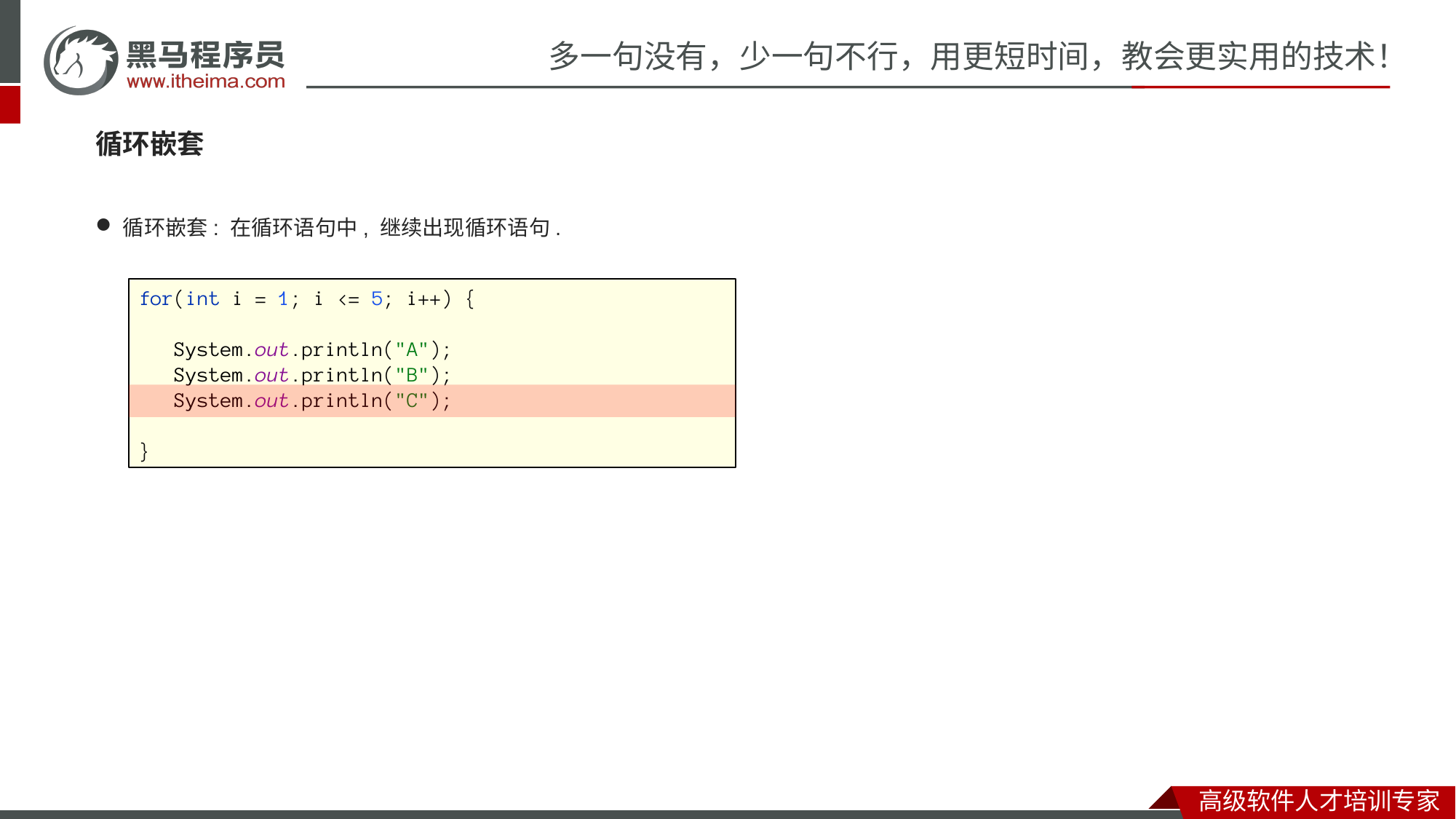

#
循环嵌套
循环嵌套: 在循环语句中, 继续出现循环语句.
for(int i = 1; i <= 5; i++) {

   System.out.println("A");
   System.out.println("B");
   System.out.println("C");

}